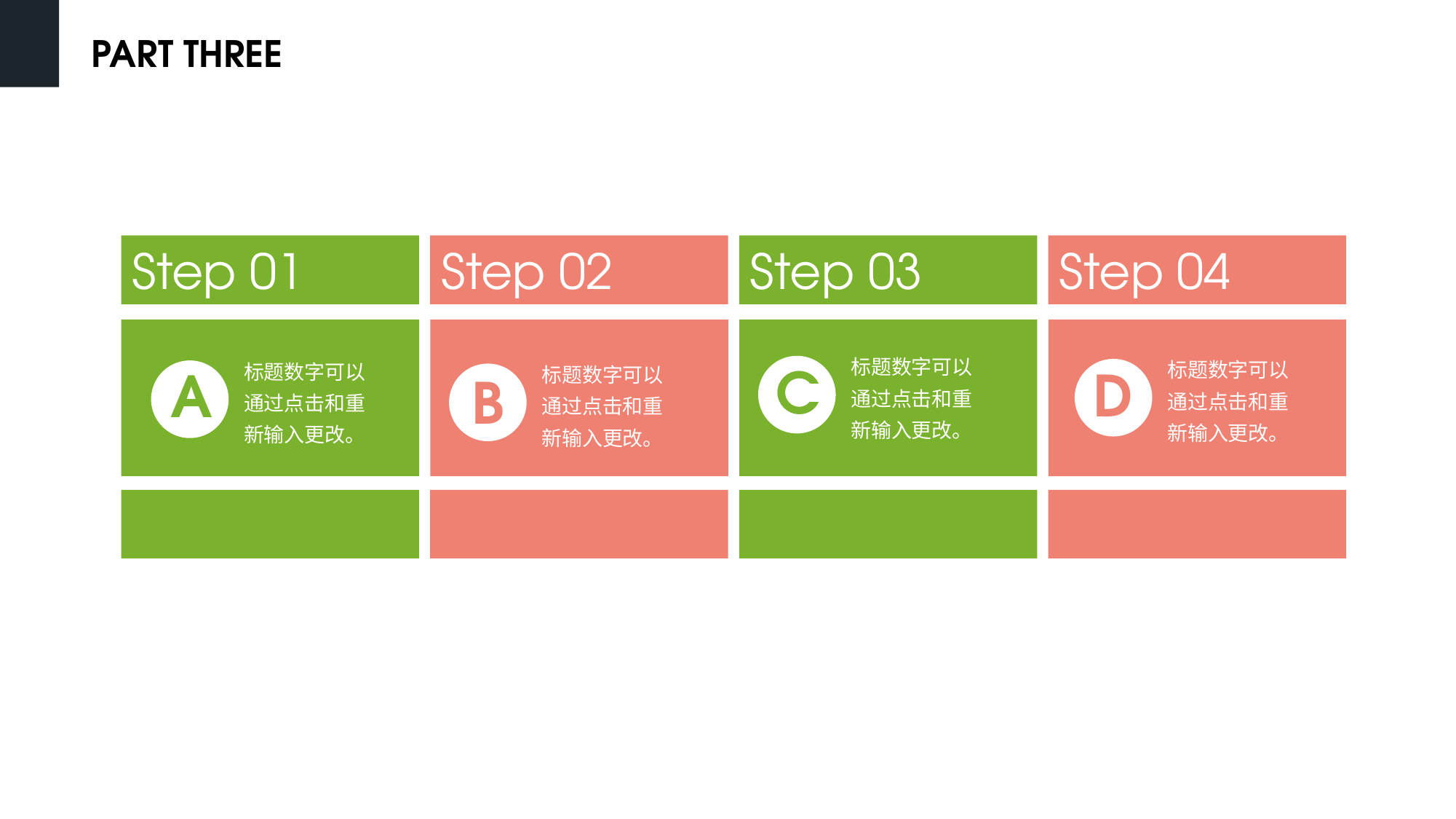

PART THREE
Step 01

Step 02

Step 03

Step 04

标题数字可以通过点击和重新输入更改。
标题数字可以通过点击和重新输入更改。
标题数字可以通过点击和重新输入更改。
标题数字可以通过点击和重新输入更改。
C
D
A

B